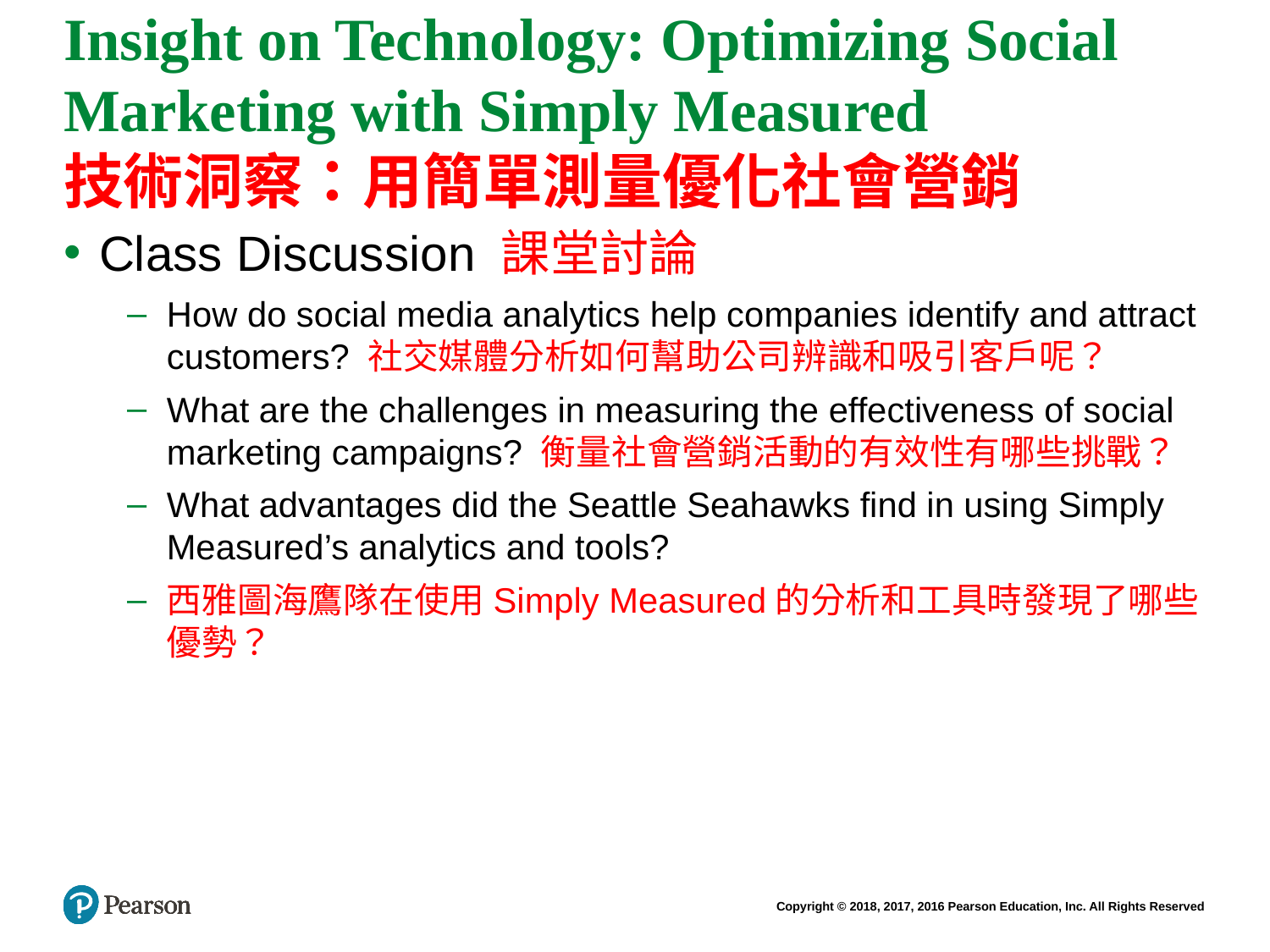

# Insight on Technology: Optimizing Social Marketing with Simply Measured 技術洞察：用簡單測量優化社會營銷
Class Discussion 課堂討論
How do social media analytics help companies identify and attract customers? 社交媒體分析如何幫助公司辨識和吸引客戶呢？
What are the challenges in measuring the effectiveness of social marketing campaigns? 衡量社會營銷活動的有效性有哪些挑戰？
What advantages did the Seattle Seahawks find in using Simply Measured’s analytics and tools?
西雅圖海鷹隊在使用Simply Measured的分析和工具時發現了哪些優勢？